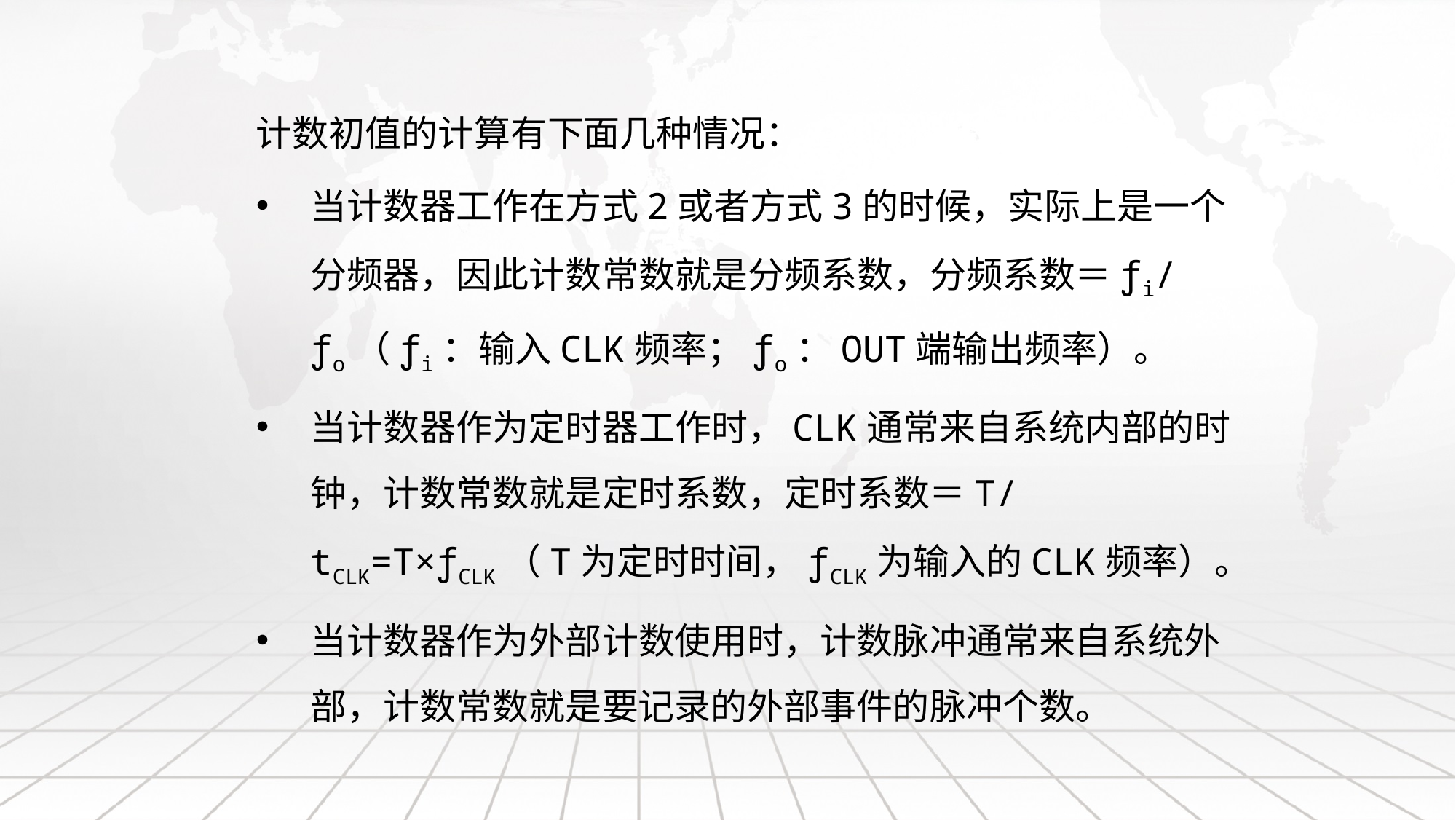

计数初值的计算有下面几种情况：
当计数器工作在方式2或者方式3的时候，实际上是一个分频器，因此计数常数就是分频系数，分频系数＝ƒi/ƒo（ƒi：输入CLK频率；ƒo：OUT端输出频率）。
当计数器作为定时器工作时，CLK通常来自系统内部的时钟，计数常数就是定时系数，定时系数＝T/tCLK=T×ƒCLK（T为定时时间，ƒCLK为输入的CLK频率）。
当计数器作为外部计数使用时，计数脉冲通常来自系统外部，计数常数就是要记录的外部事件的脉冲个数。